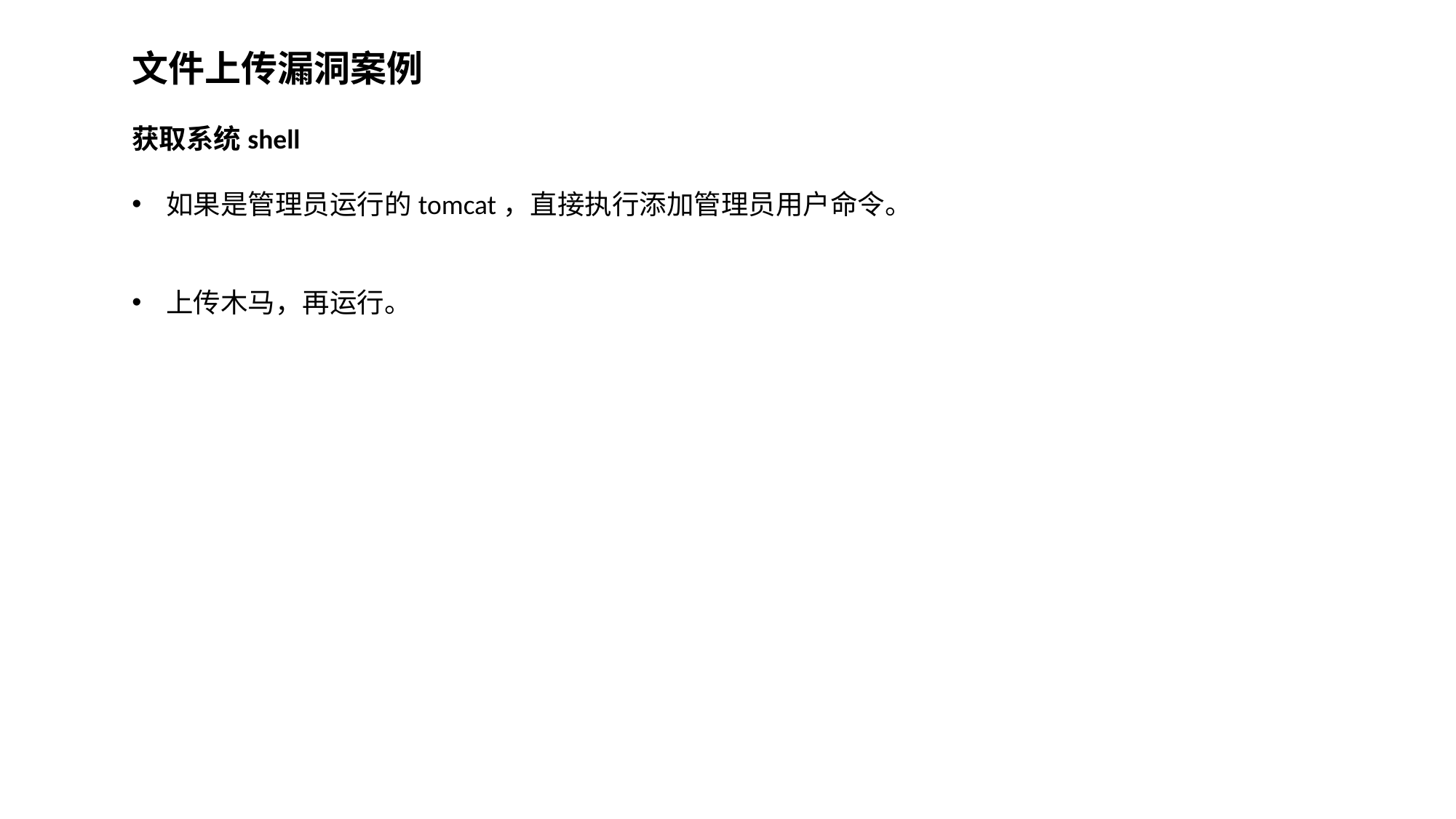

文件上传漏洞案例

获取系统shell

如果是管理员运行的tomcat，直接执行添加管理员用户命令。

上传木马，再运行。